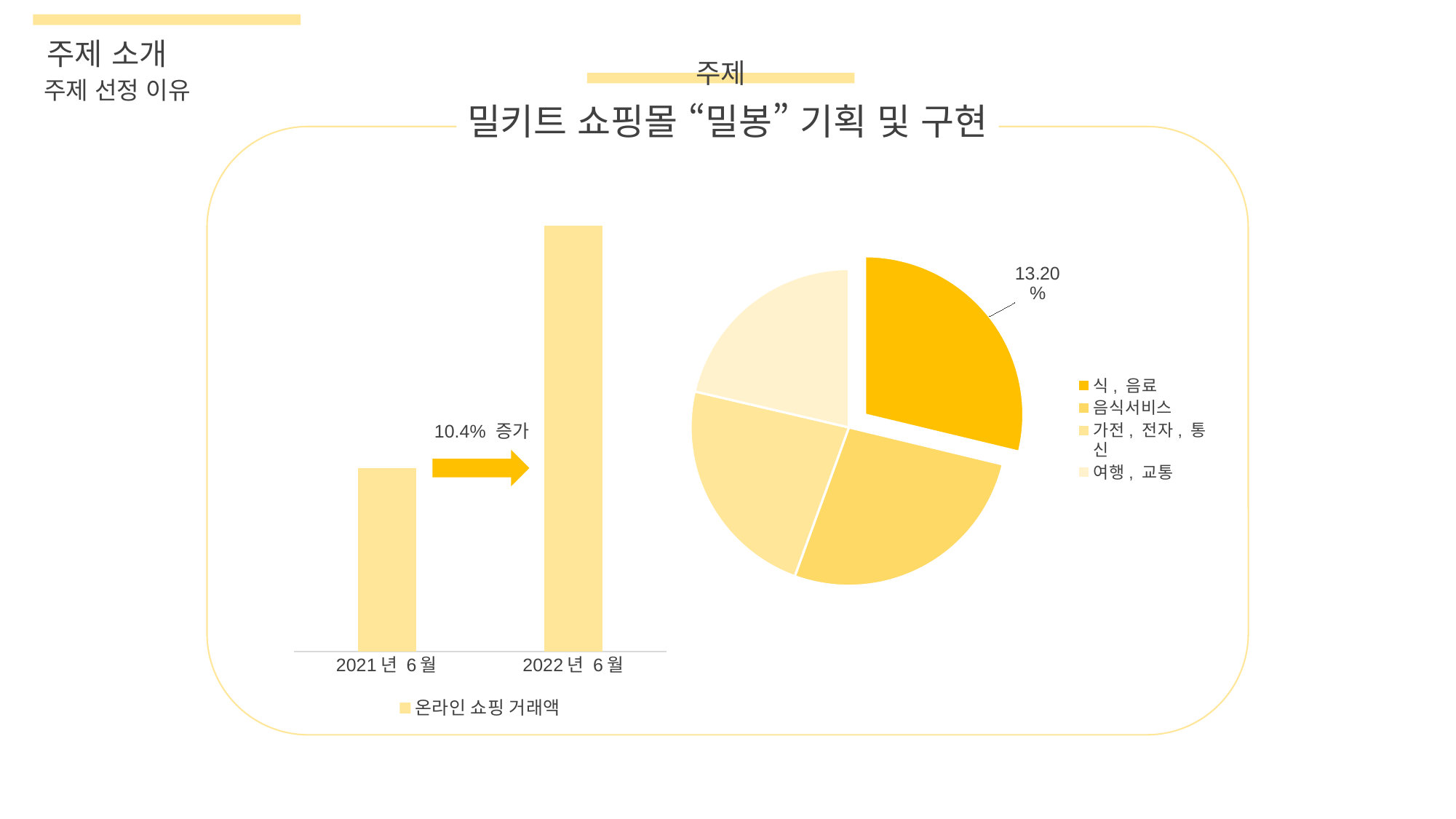

주제 소개

주제
주제 선정 이유

밀키트 쇼핑몰 “밀봉” 기획 및 구현

### Chart

| Category | 온라인 쇼핑 거래액 |
|---|---|
| 2021년 6월 | 152000.0 |
| 2022년 6월 | 167806.0 |

### Chart

| Category | Column1 |
|---|---|
| 식, 음료 | 0.132 |
| 음식서비스 | 0.123 |
| 가전, 전자, 통신 | 0.106 |
| 여행, 교통 | 0.098 |
10.4% 증가